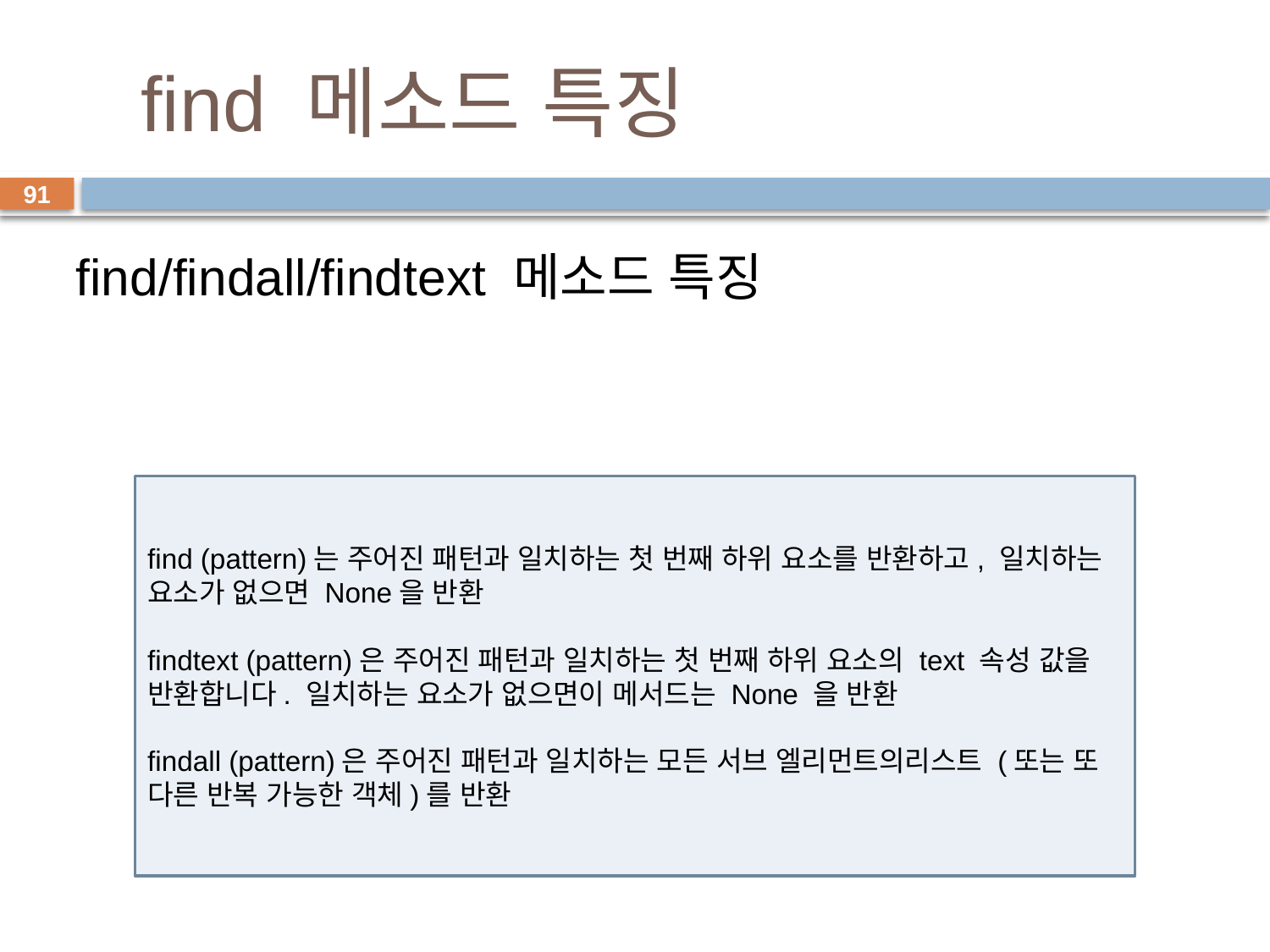

# find 메소드 특징
91
find/findall/findtext 메소드 특징
find (pattern)는 주어진 패턴과 일치하는 첫 번째 하위 요소를 반환하고, 일치하는 요소가 없으면 None을 반환

findtext (pattern)은 주어진 패턴과 일치하는 첫 번째 하위 요소의 text 속성 값을 반환합니다. 일치하는 요소가 없으면이 메서드는 None 을 반환

findall (pattern)은 주어진 패턴과 일치하는 모든 서브 엘리먼트의리스트 (또는 또 다른 반복 가능한 객체)를 반환